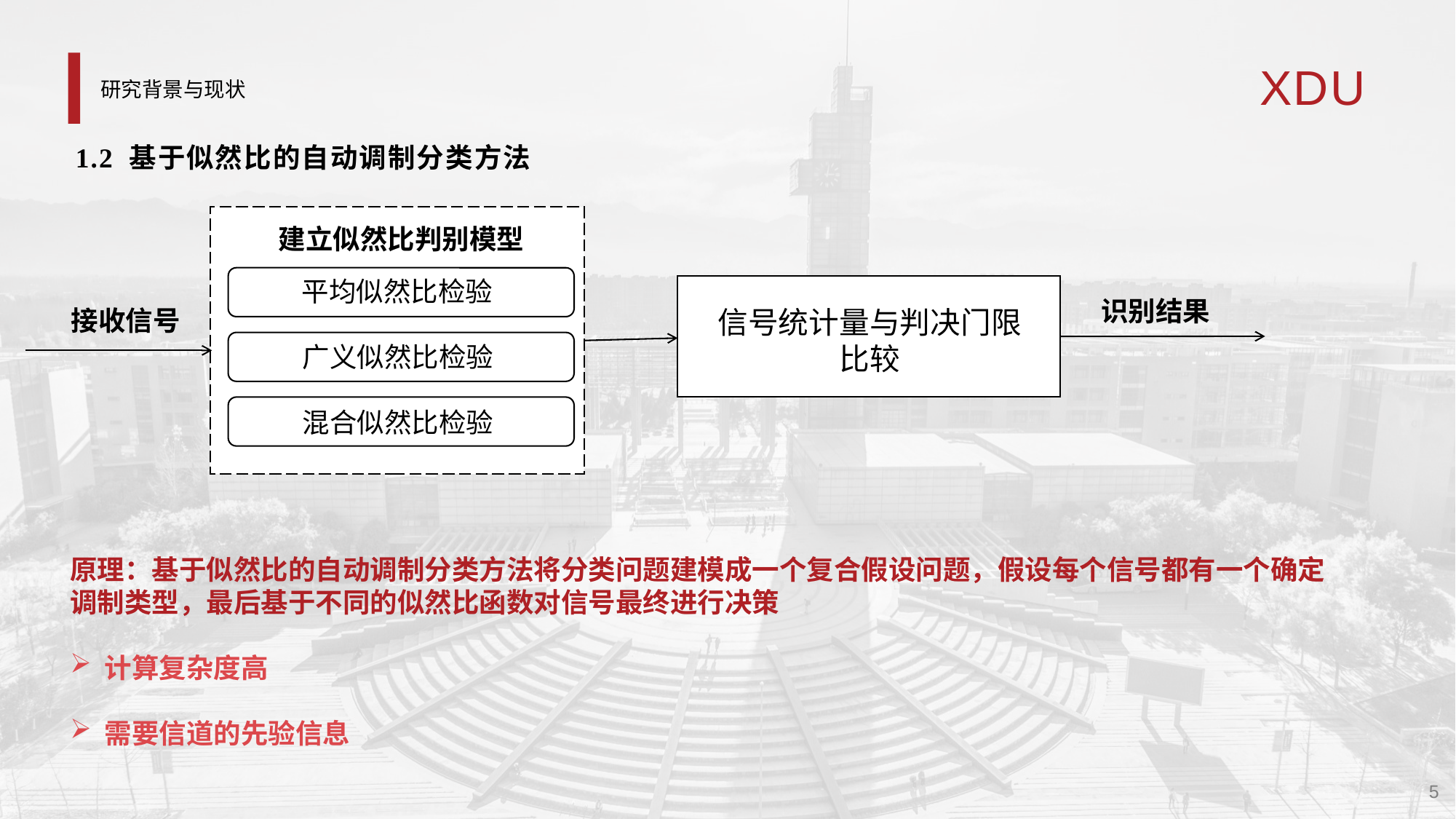

# 研究背景与现状
1.2 基于似然比的自动调制分类方法

建立似然比判别模型

平均似然比检验

识别结果
接收信号
信号统计量与判决门限比较

广义似然比检验

混合似然比检验
原理：基于似然比的自动调制分类方法将分类问题建模成一个复合假设问题，假设每个信号都有一个确定调制类型，最后基于不同的似然比函数对信号最终进行决策

计算复杂度高

需要信道的先验信息
5